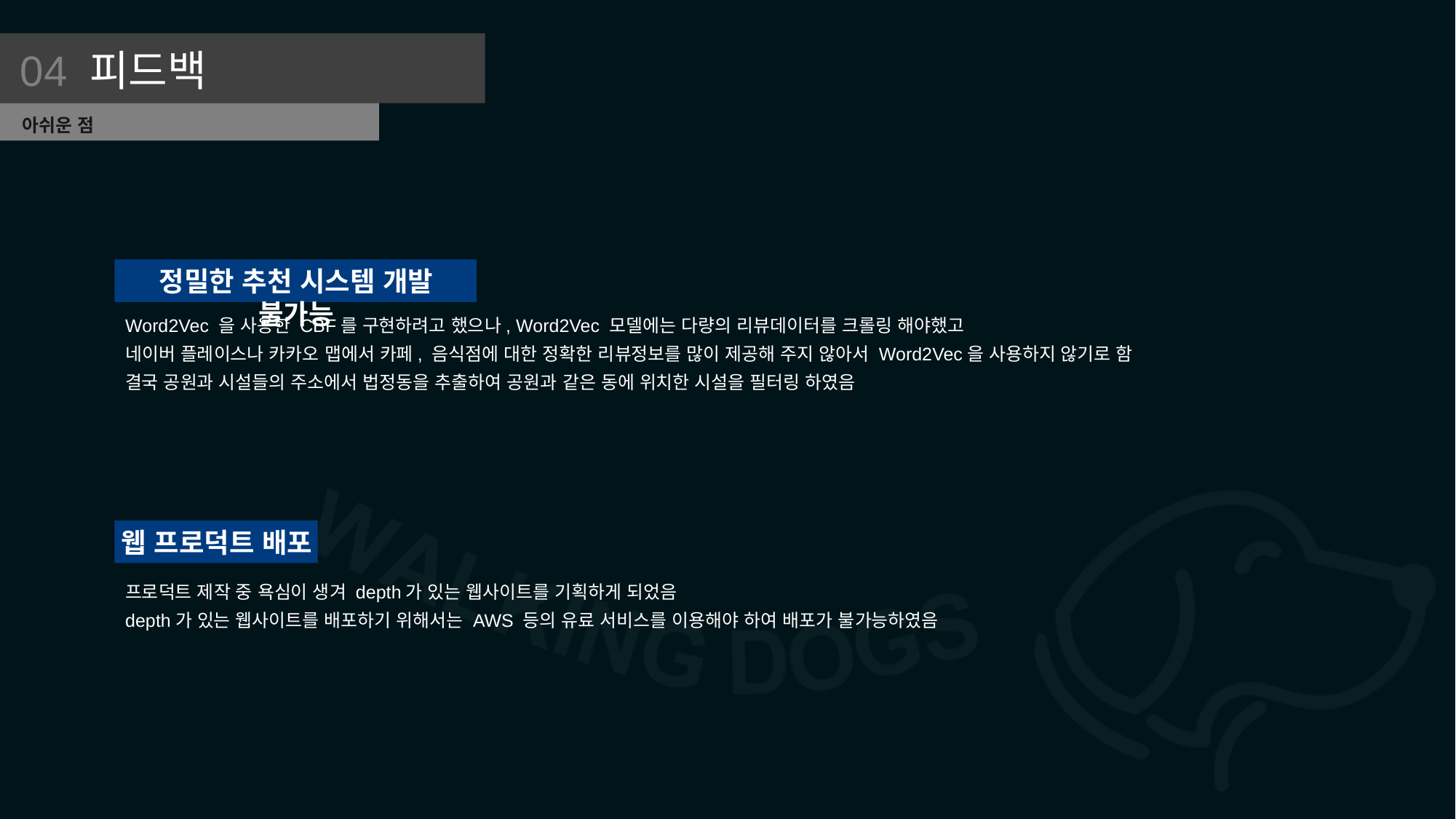

04 피드백
아쉬운 점

정밀한 추천 시스템 개발 불가능
Word2Vec 을 사용한 CBF를 구현하려고 했으나, Word2Vec 모델에는 다량의 리뷰데이터를 크롤링 해야했고
네이버 플레이스나 카카오 맵에서 카페, 음식점에 대한 정확한 리뷰정보를 많이 제공해 주지 않아서 Word2Vec을 사용하지 않기로 함
결국 공원과 시설들의 주소에서 법정동을 추출하여 공원과 같은 동에 위치한 시설을 필터링 하였음

웹 프로덕트 배포
프로덕트 제작 중 욕심이 생겨 depth가 있는 웹사이트를 기획하게 되었음
depth가 있는 웹사이트를 배포하기 위해서는 AWS 등의 유료 서비스를 이용해야 하여 배포가 불가능하였음